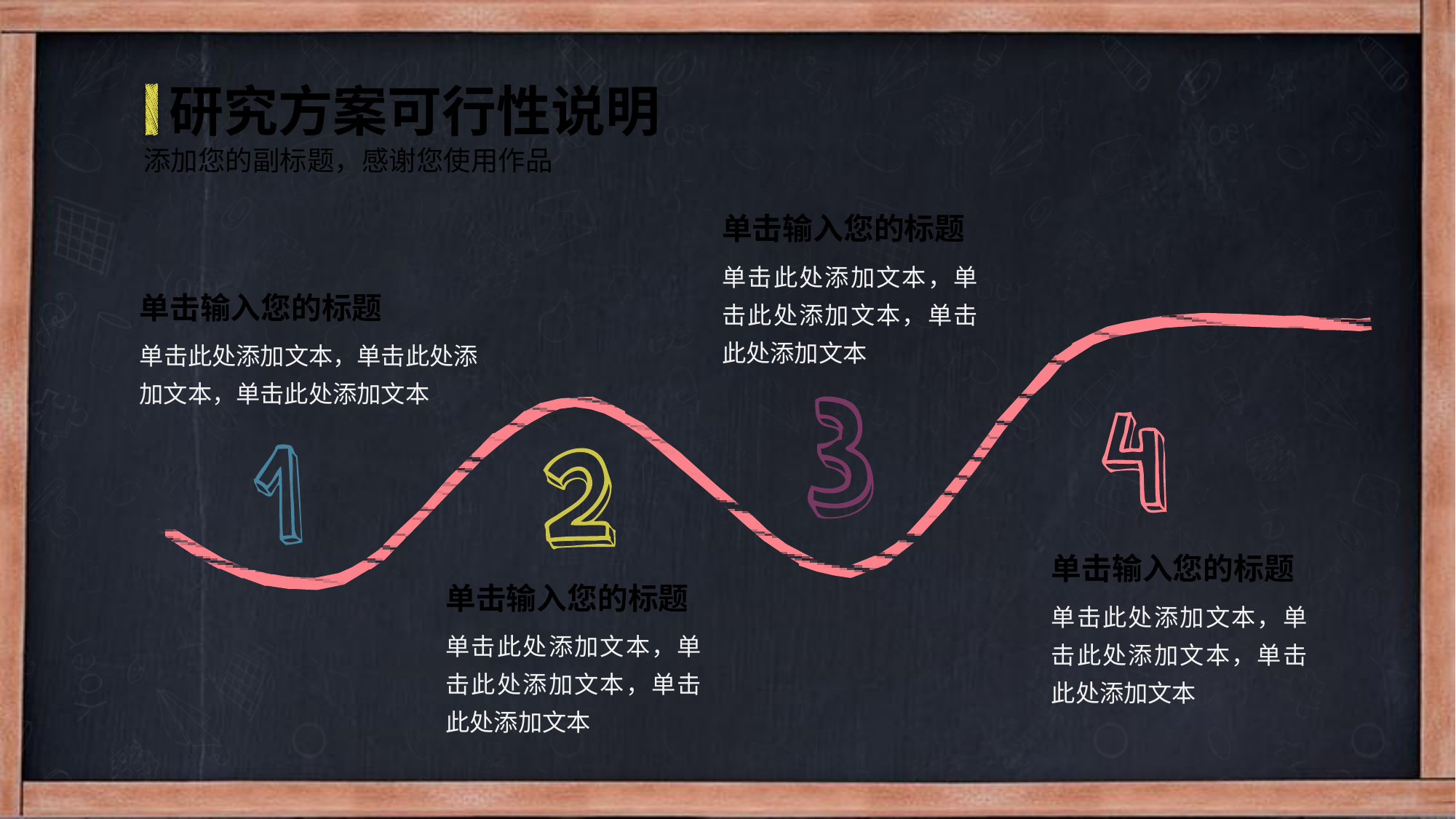

研究方案可行性说明

添加您的副标题，感谢您使用作品
单击输入您的标题
单击此处添加文本，单击此处添加文本，单击此处添加文本
单击输入您的标题
单击此处添加文本，单击此处添加文本，单击此处添加文本

单击输入您的标题
单击输入您的标题
单击此处添加文本，单击此处添加文本，单击此处添加文本
单击此处添加文本，单击此处添加文本，单击此处添加文本